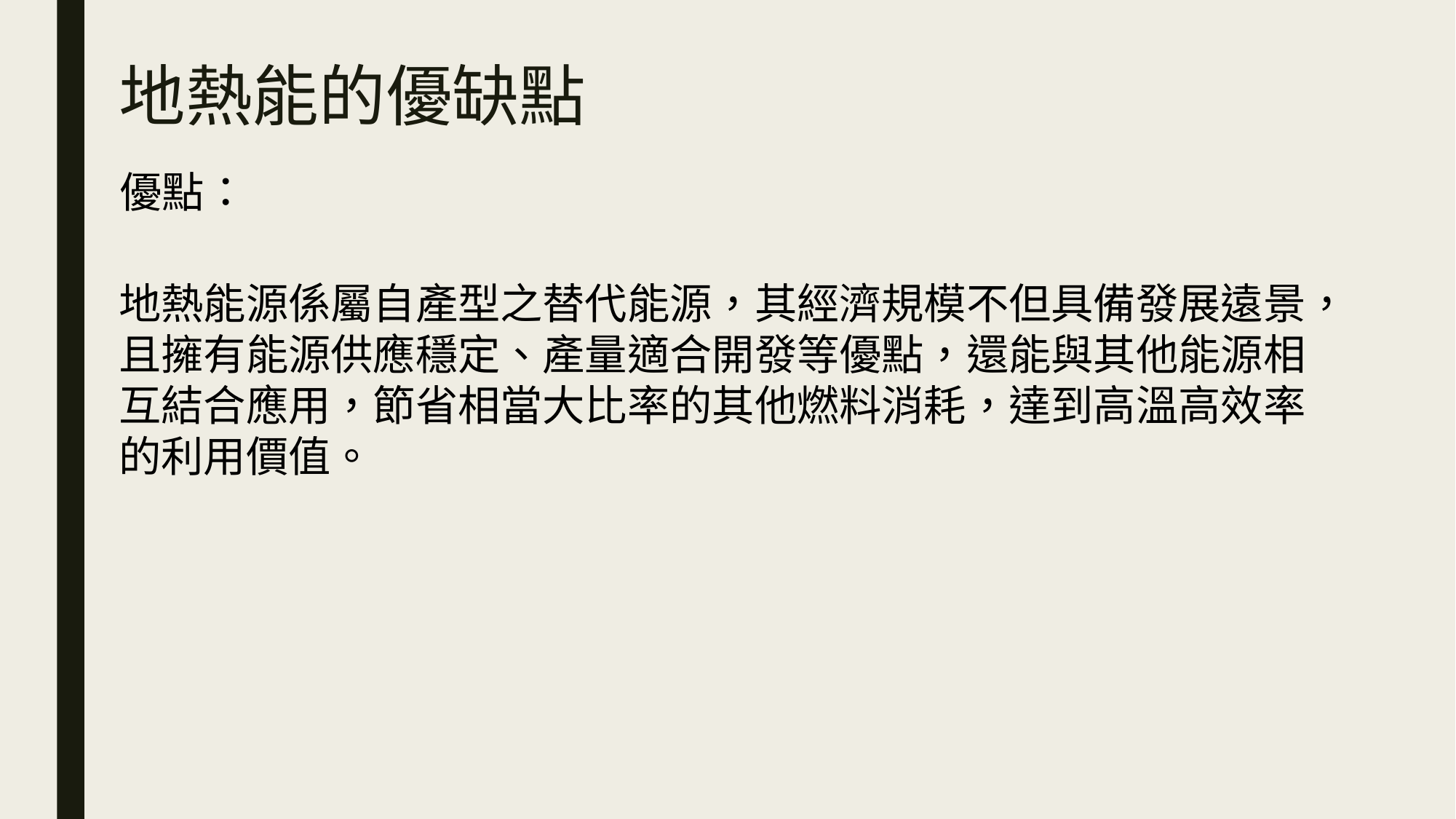

地熱能的優缺點
優點：
地熱能源係屬自產型之替代能源，其經濟規模不但具備發展遠景，且擁有能源供應穩定、產量適合開發等優點，還能與其他能源相互結合應用，節省相當大比率的其他燃料消耗，達到高溫高效率的利用價值。